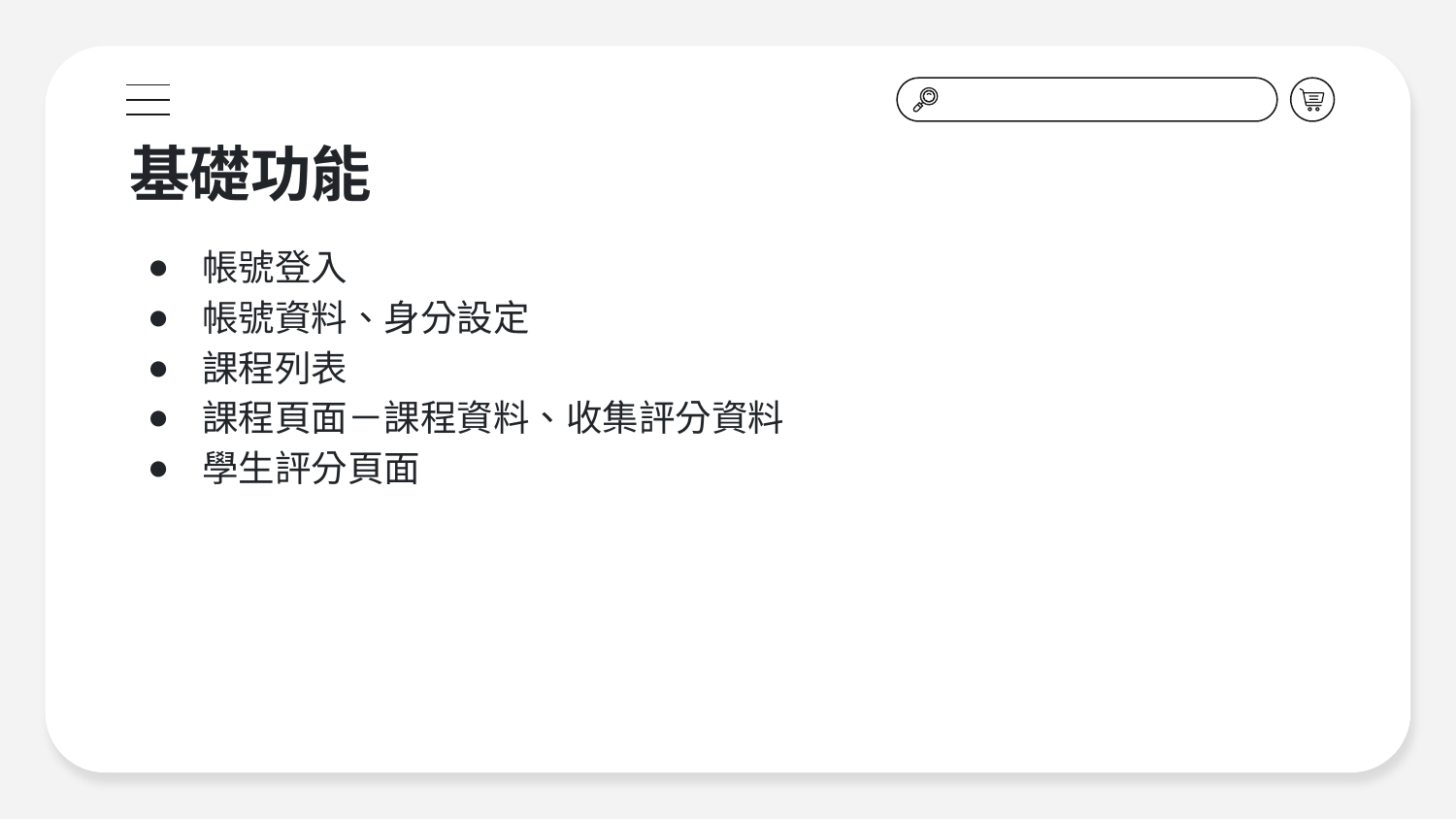

# 基礎功能
帳號登入
帳號資料、身分設定
課程列表
課程頁面－課程資料、收集評分資料
學生評分頁面